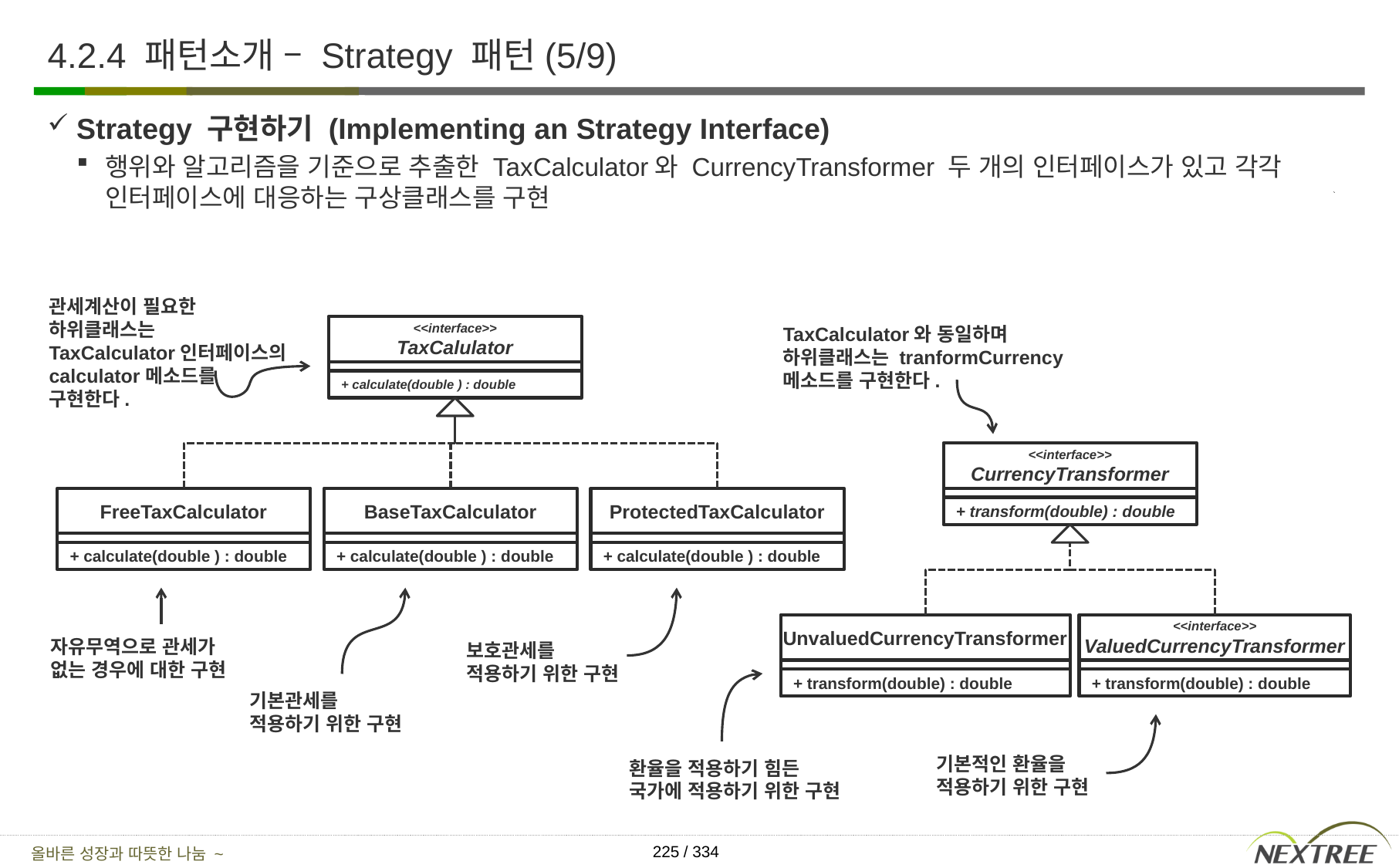

# 4.2.4 패턴소개 – Strategy 패턴(5/9)
Strategy 구현하기 (Implementing an Strategy Interface)
행위와 알고리즘을 기준으로 추출한 TaxCalculator와 CurrencyTransformer 두 개의 인터페이스가 있고 각각 인터페이스에 대응하는 구상클래스를 구현
관세계산이 필요한 하위클래스는 TaxCalculator인터페이스의 calculator메소드를 구현한다.
<<interface>>
TaxCalulator
TaxCalculator와 동일하며 하위클래스는 tranformCurrency메소드를 구현한다.

+ calculate(double ) : double

<<interface>>
CurrencyTransformer
FreeTaxCalculator
BaseTaxCalculator
ProtectedTaxCalculator

+ transform(double) : double

+ calculate(double ) : double
+ calculate(double ) : double
+ calculate(double ) : double

UnvaluedCurrencyTransformer
<<interface>>
ValuedCurrencyTransformer

자유무역으로 관세가 없는 경우에 대한 구현
보호관세를 적용하기 위한 구현

+ transform(double) : double
+ transform(double) : double

기본관세를 적용하기 위한 구현

기본적인 환율을 적용하기 위한 구현
환율을 적용하기 힘든 국가에 적용하기 위한 구현